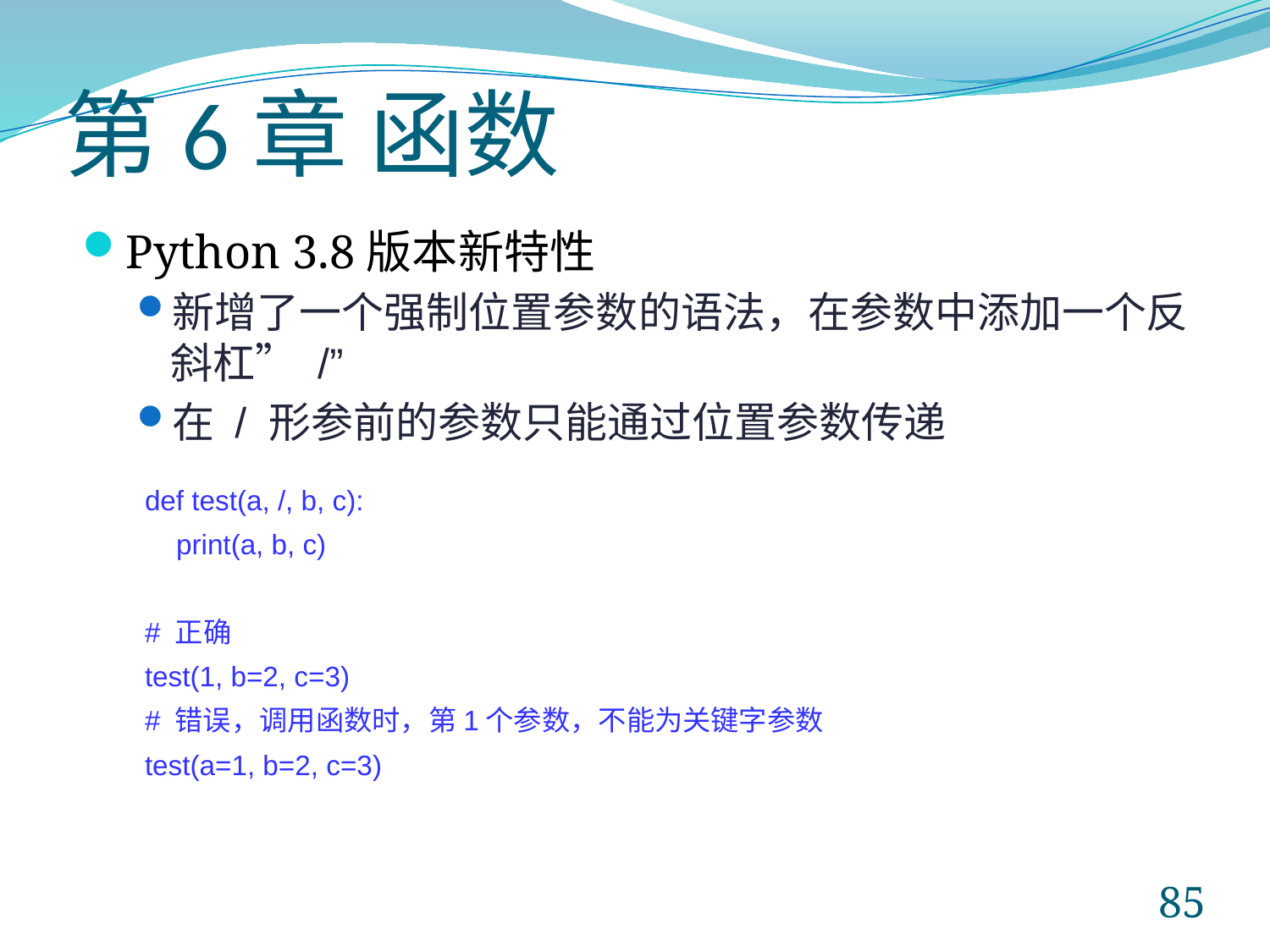

# 第6章 函数
Python 3.8版本新特性
新增了一个强制位置参数的语法，在参数中添加一个反斜杠” /”
在 / 形参前的参数只能通过位置参数传递

def test(a, /, b, c):
    print(a, b, c)

# 正确
test(1, b=2, c=3)
# 错误，调用函数时，第1个参数，不能为关键字参数
test(a=1, b=2, c=3)
85